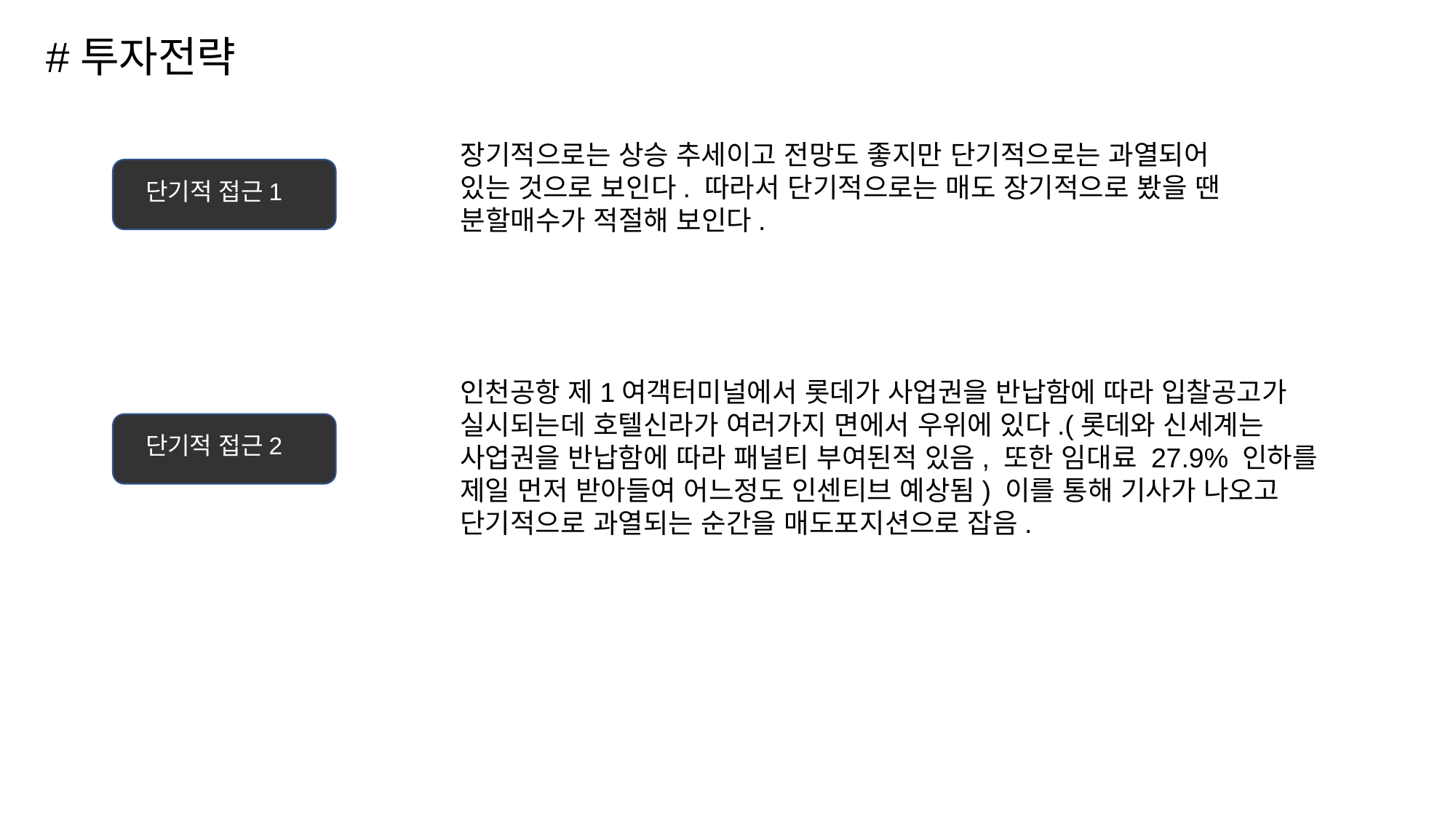

#투자전략
장기적으로는 상승 추세이고 전망도 좋지만 단기적으로는 과열되어 있는 것으로 보인다. 따라서 단기적으로는 매도 장기적으로 봤을 땐 분할매수가 적절해 보인다.

    단기적 접근1
인천공항 제1여객터미널에서 롯데가 사업권을 반납함에 따라 입찰공고가 실시되는데 호텔신라가 여러가지 면에서 우위에 있다.(롯데와 신세계는 사업권을 반납함에 따라 패널티 부여된적 있음, 또한 임대료 27.9% 인하를 제일 먼저 받아들여 어느정도 인센티브 예상됨) 이를 통해 기사가 나오고 단기적으로 과열되는 순간을 매도포지션으로 잡음.

    단기적 접근2